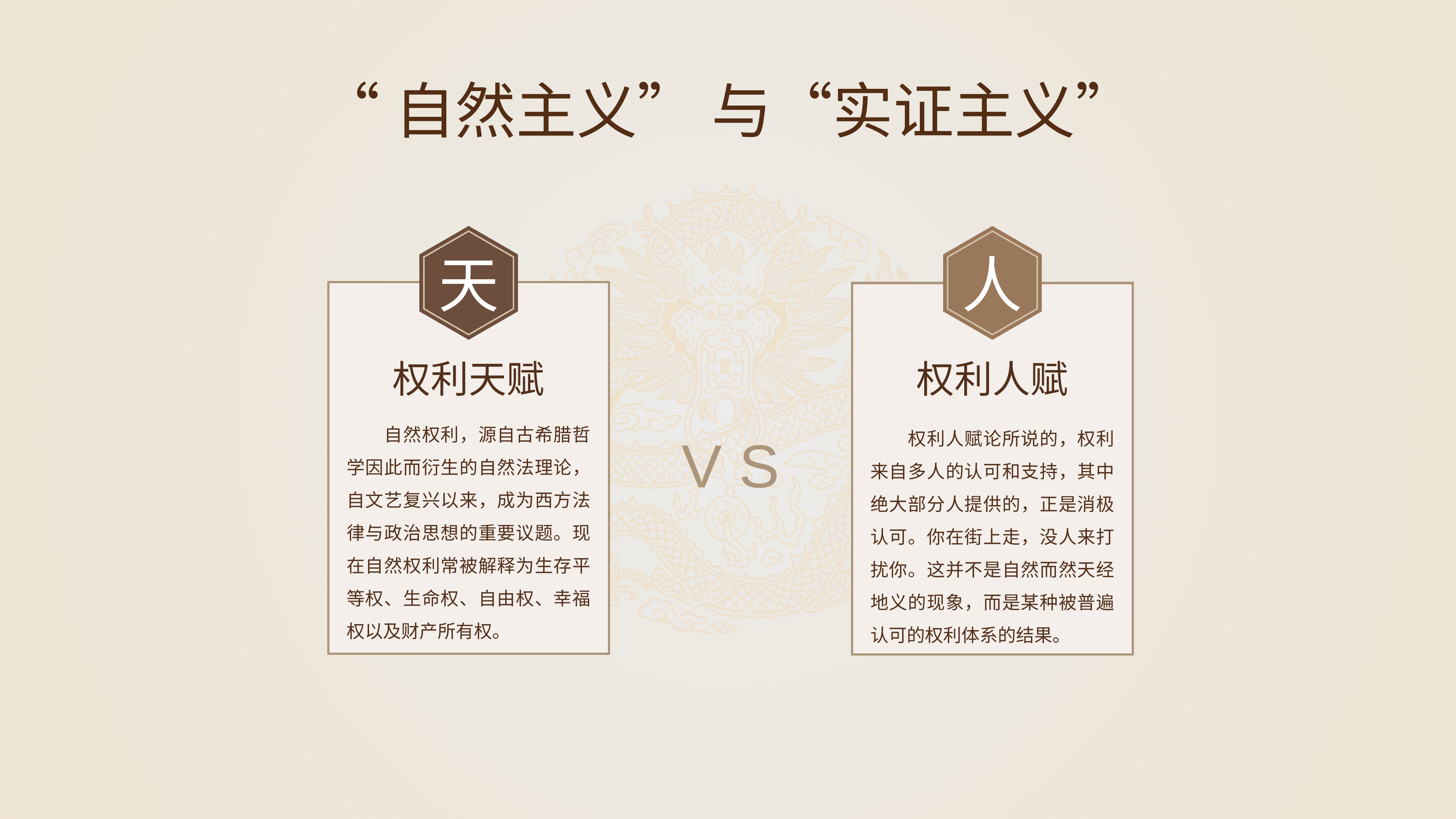

“自然主义” 与“实证主义”

天

权利天赋
　　自然权利，源自古希腊哲学因此而衍生的自然法理论，自文艺复兴以来，成为西方法律与政治思想的重要议题。现在自然权利常被解释为生存平等权、生命权、自由权、幸福权以及财产所有权。

人

权利人赋
　　权利人赋论所说的，权利来自多人的认可和支持，其中绝大部分人提供的，正是消极认可。你在街上走，没人来打扰你。这并不是自然而然天经地义的现象，而是某种被普遍认可的权利体系的结果。
V S